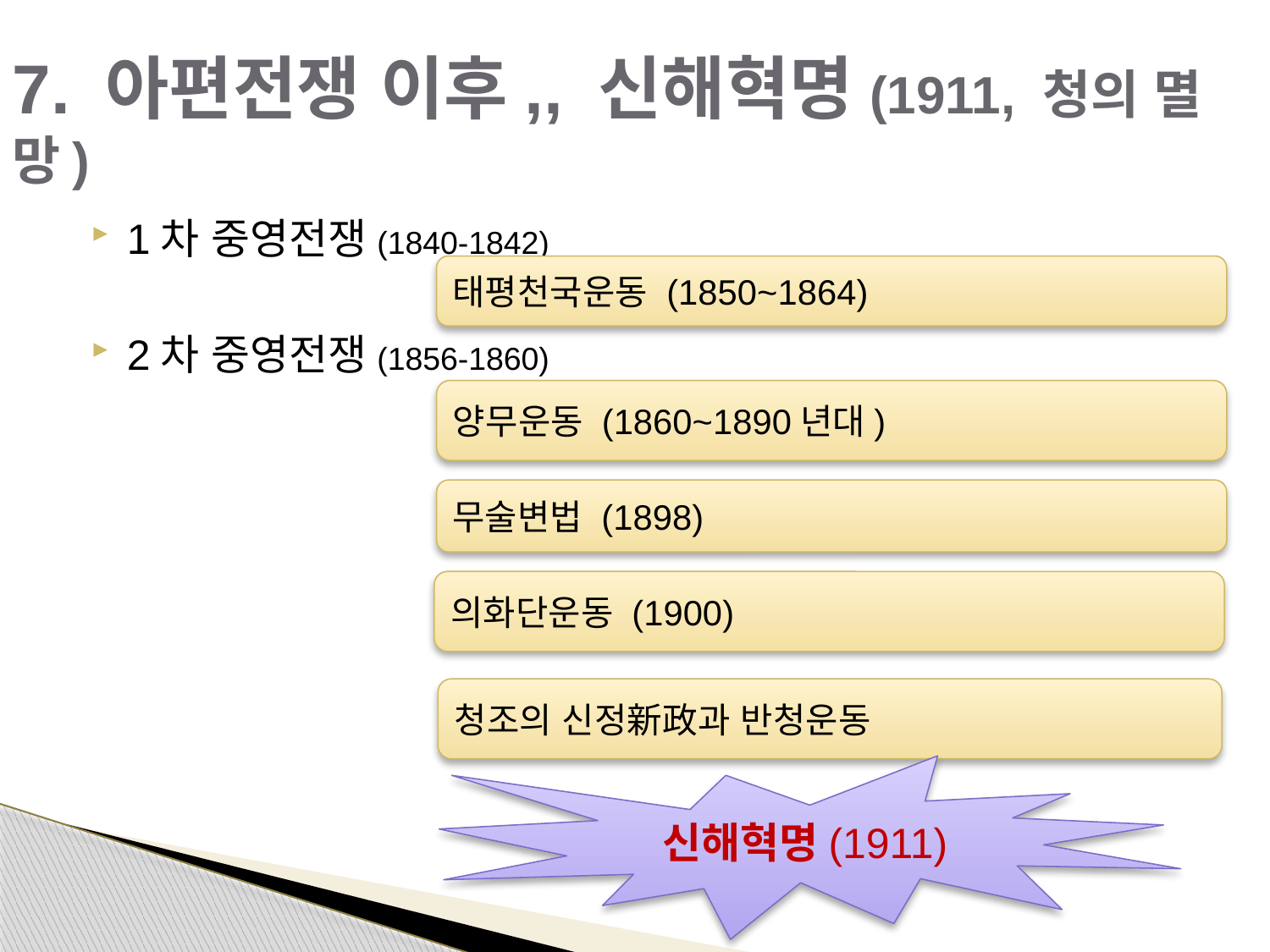

# 7. 아편전쟁 이후,, 신해혁명(1911, 청의 멸망)
1차 중영전쟁(1840-1842)

2차 중영전쟁(1856-1860)

태평천국운동 (1850~1864)
양무운동 (1860~1890년대)
무술변법 (1898)
의화단운동 (1900)
청조의 신정新政과 반청운동
신해혁명(1911)